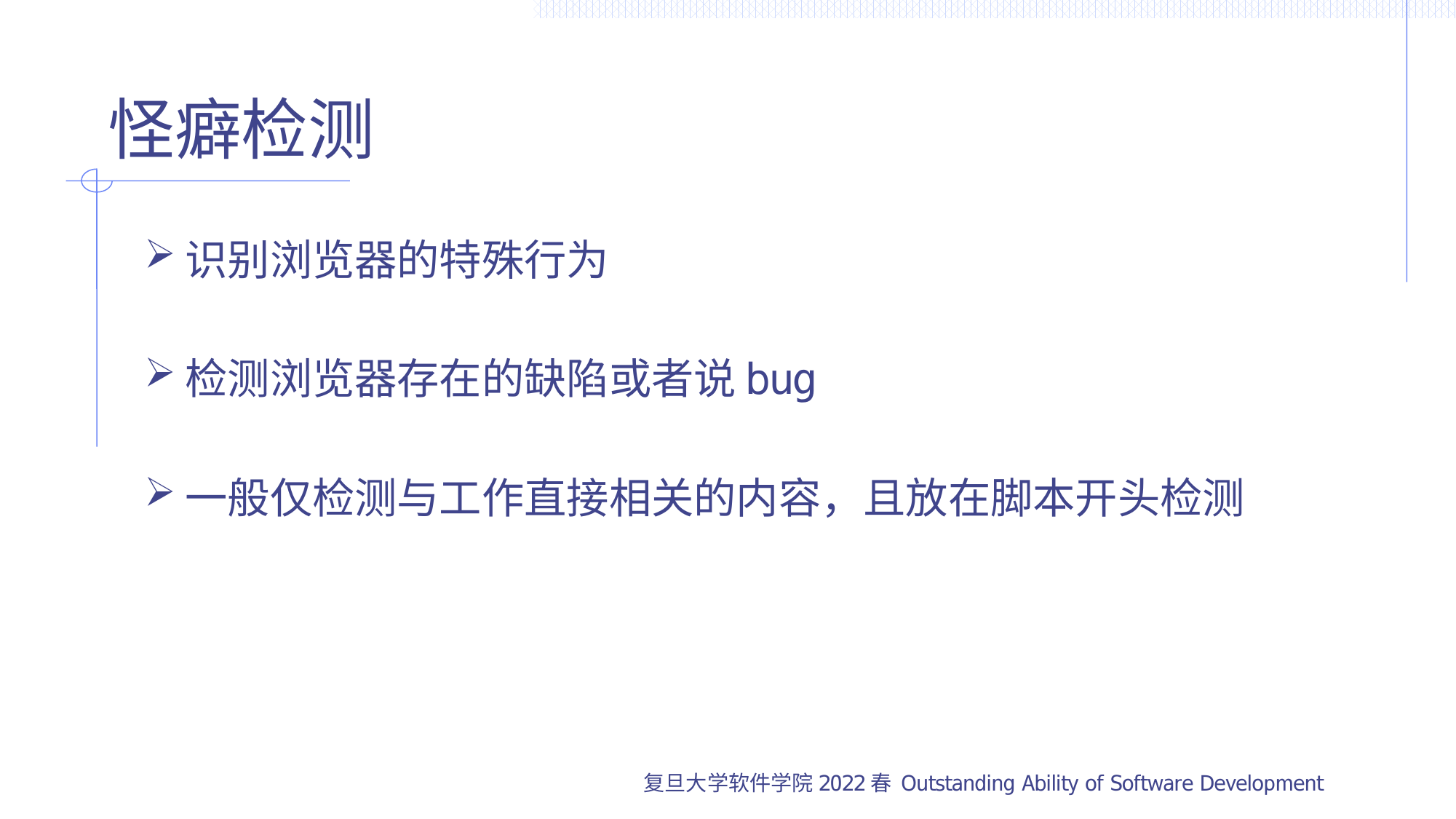

# 怪癖检测
识别浏览器的特殊行为

检测浏览器存在的缺陷或者说bug

一般仅检测与工作直接相关的内容，且放在脚本开头检测